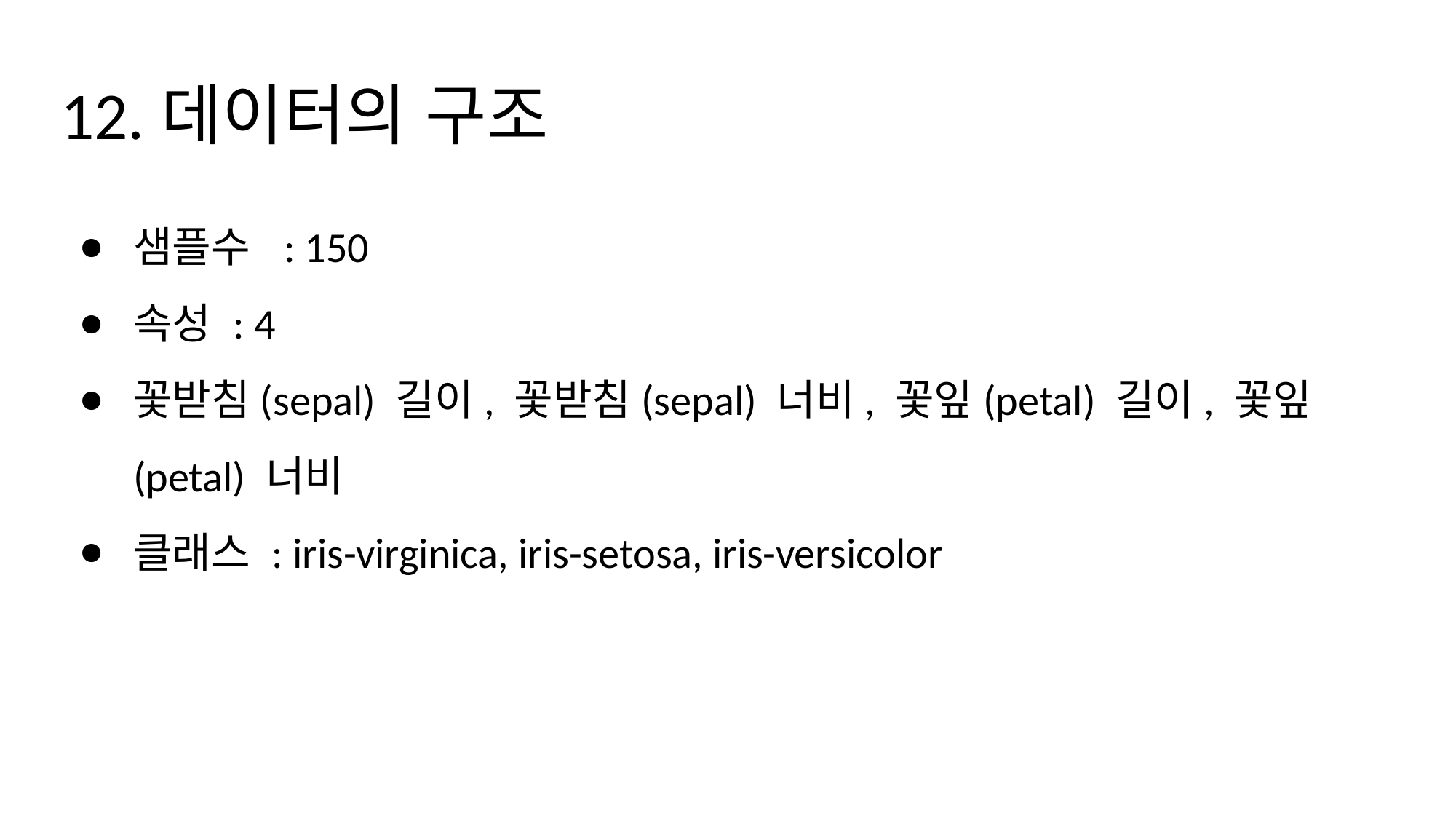

# 12.데이터의 구조
샘플수  : 150
속성 : 4
꽃받침(sepal) 길이, 꽃받침(sepal) 너비, 꽃잎(petal) 길이, 꽃잎(petal) 너비
클래스 : iris-virginica, iris-setosa, iris-versicolor